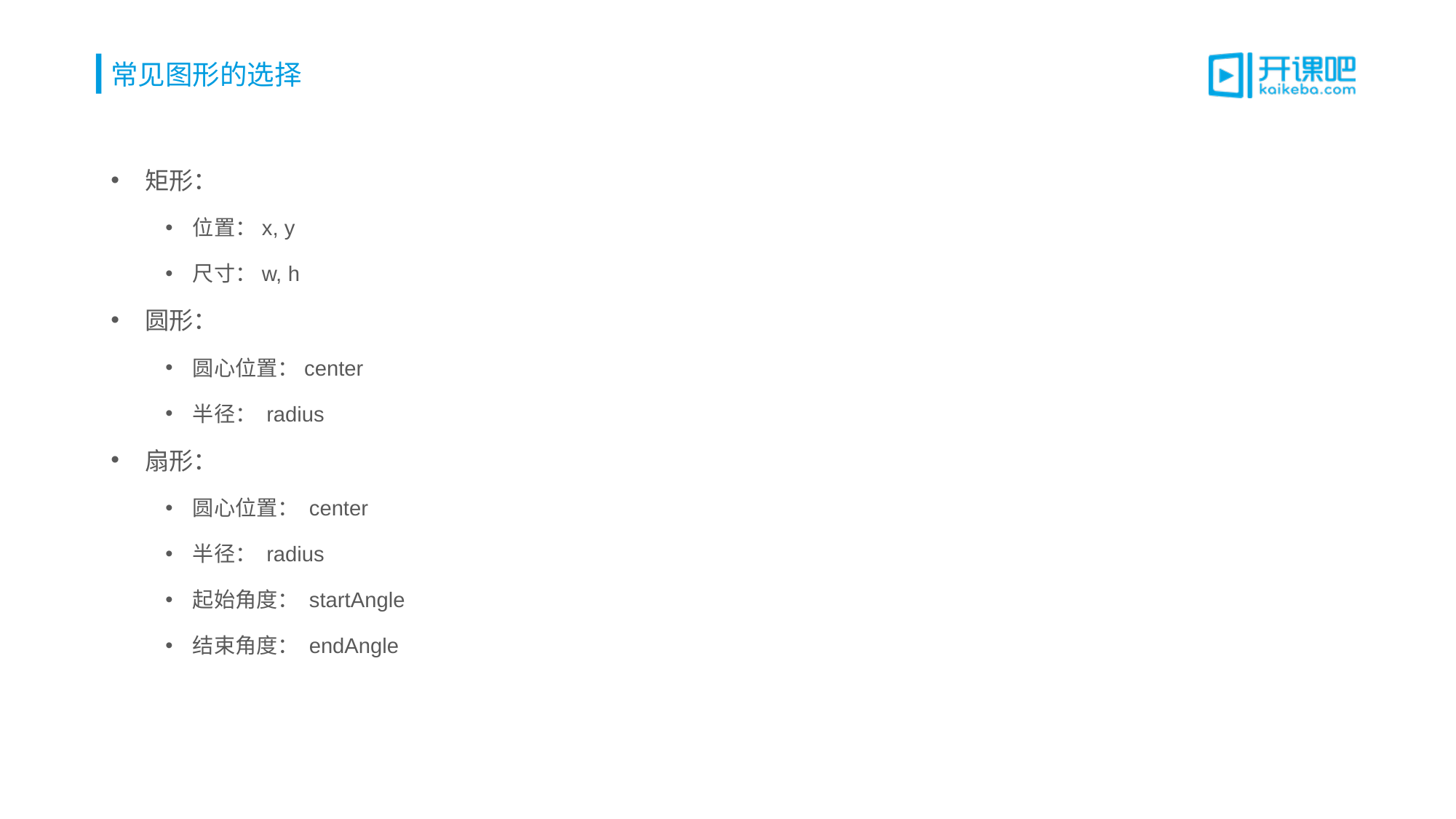

# 常见图形的选择
矩形：
位置：x, y
尺寸：w, h
圆形：
圆心位置：center
半径： radius
扇形：
圆心位置： center
半径： radius
起始角度： startAngle
结束角度： endAngle